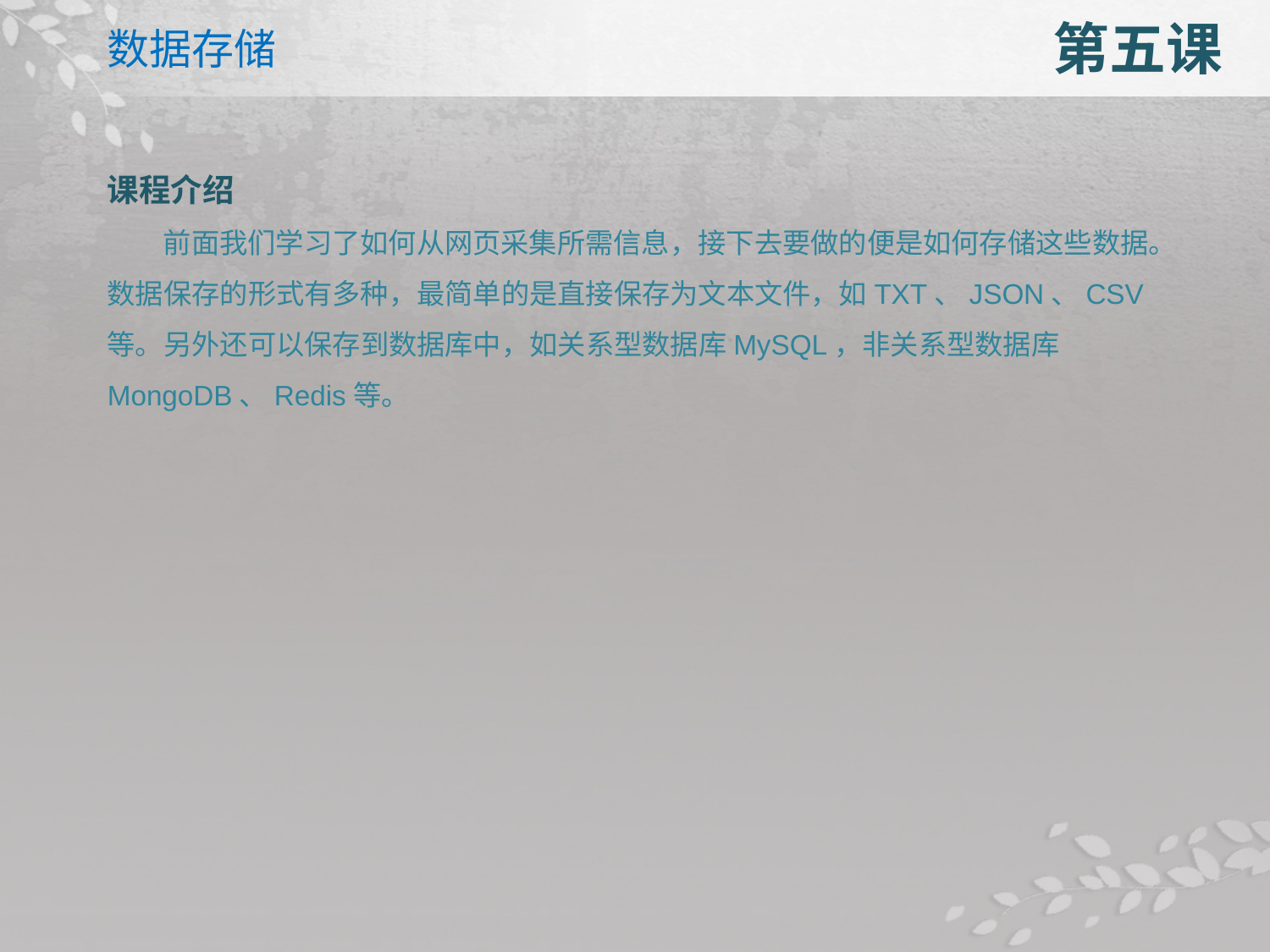

数据存储
第五课
课程介绍
前面我们学习了如何从网页采集所需信息，接下去要做的便是如何存储这些数据。数据保存的形式有多种，最简单的是直接保存为文本文件，如TXT、JSON、CSV等。另外还可以保存到数据库中，如关系型数据库MySQL，非关系型数据库MongoDB、Redis等。